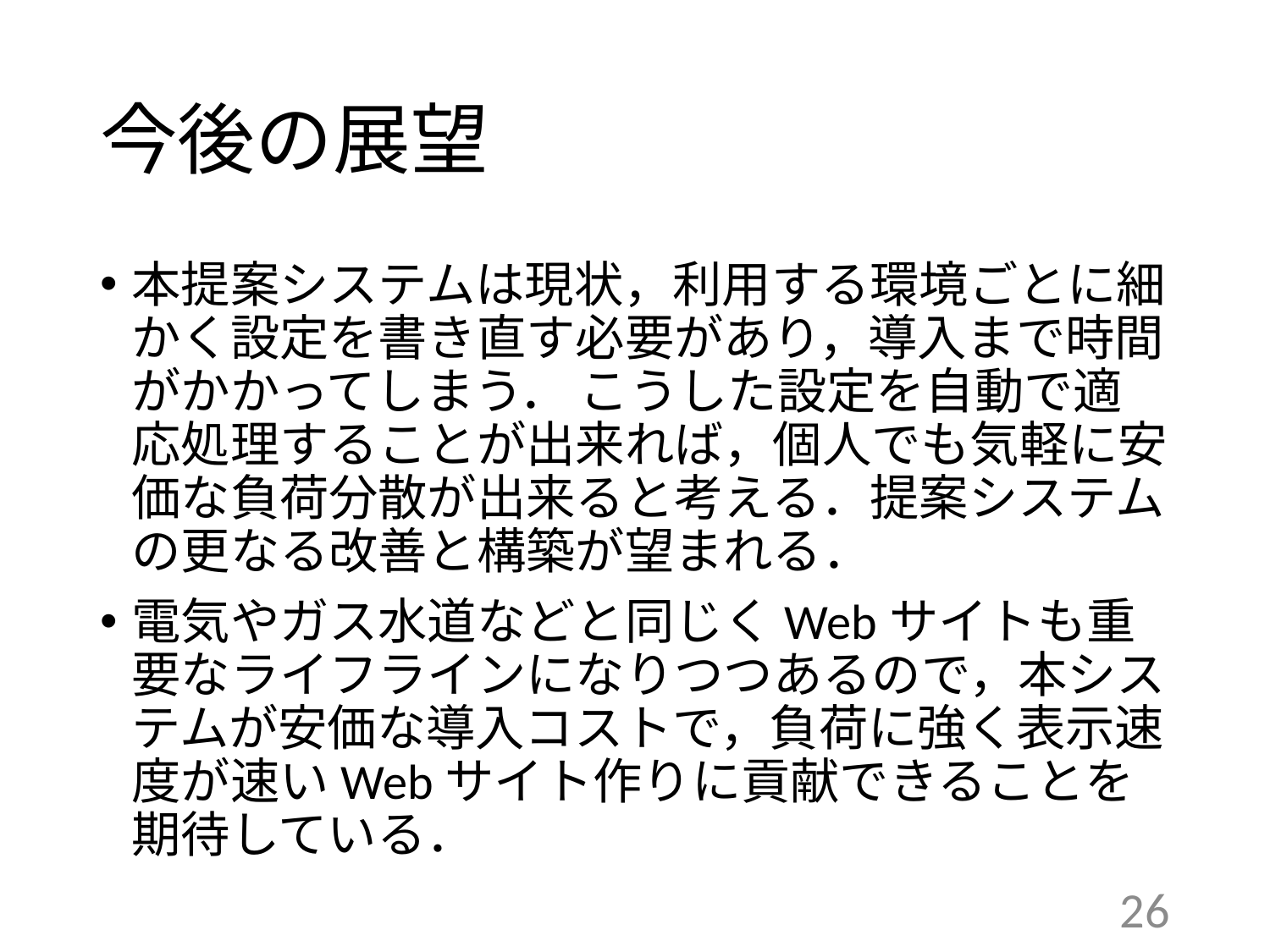

# 今後の展望
本提案システムは現状，利用する環境ごとに細かく設定を書き直す必要があり，導入まで時間がかかってしまう． こうした設定を自動で適応処理することが出来れば，個人でも気軽に安価な負荷分散が出来ると考える．提案システムの更なる改善と構築が望まれる．
電気やガス水道などと同じくWebサイトも重要なライフラインになりつつあるので，本システムが安価な導入コストで，負荷に強く表示速度が速いWebサイト作りに貢献できることを期待している．
26